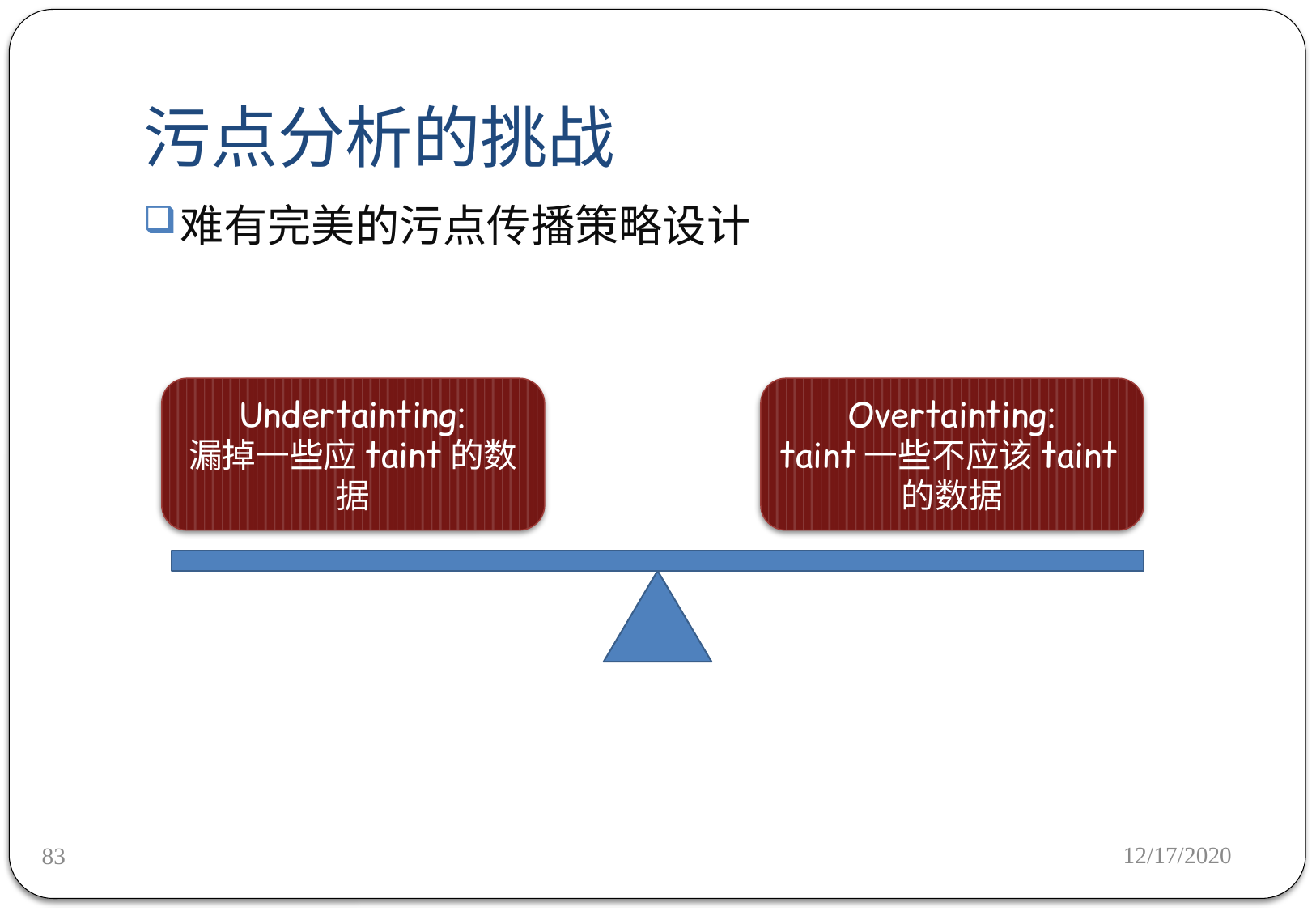

# 污点分析的挑战
难有完美的污点传播策略设计
Undertainting:
漏掉一些应taint的数据
Overtainting:
taint一些不应该taint的数据

12/17/2020
83